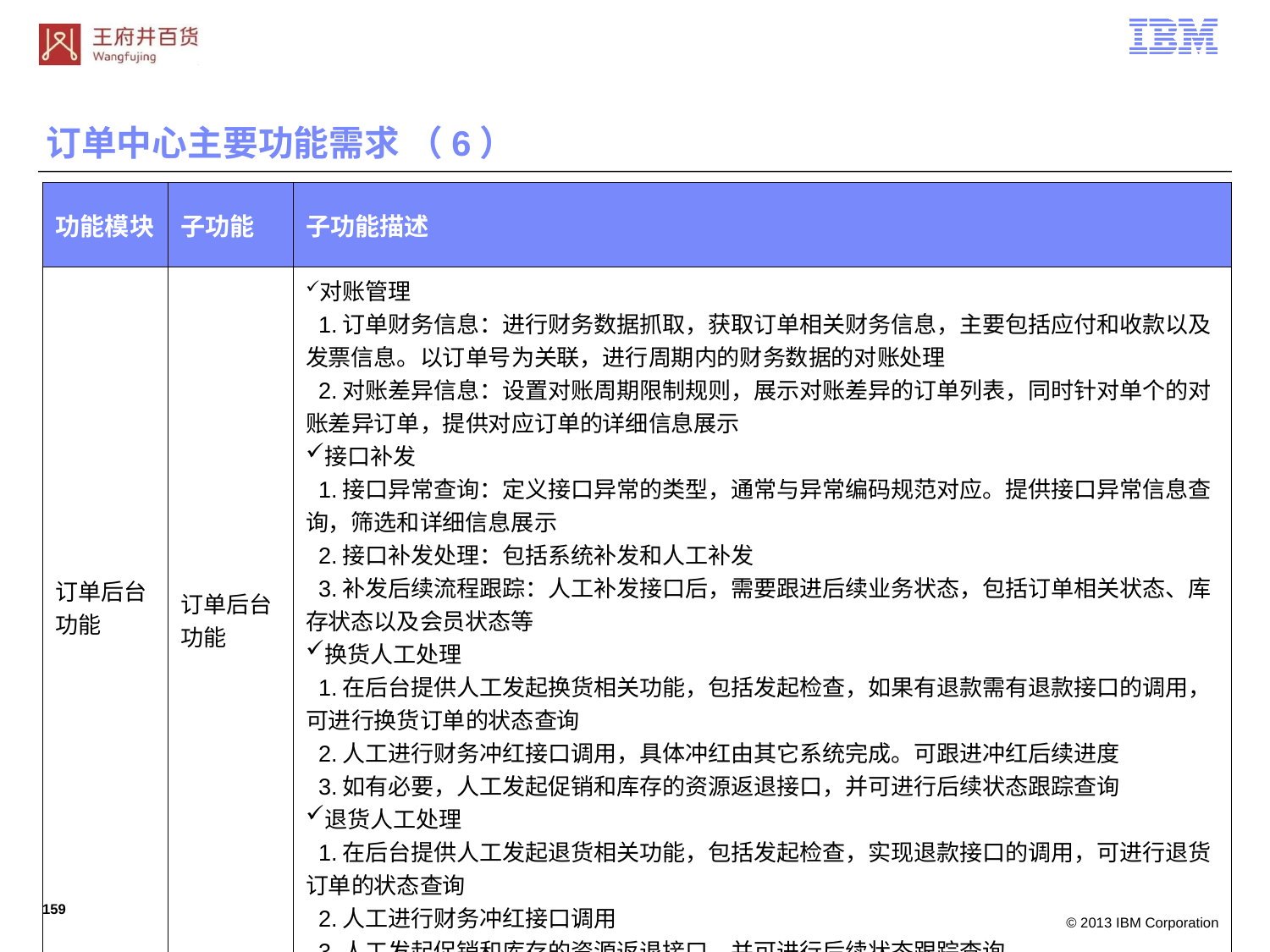

订单中心主要功能需求 （6）
| 功能模块 | 子功能 | 子功能描述 |
| --- | --- | --- |
| 订单后台功能 | 订单后台功能 | 对账管理 1.订单财务信息：进行财务数据抓取，获取订单相关财务信息，主要包括应付和收款以及发票信息。以订单号为关联，进行周期内的财务数据的对账处理 2.对账差异信息：设置对账周期限制规则，展示对账差异的订单列表，同时针对单个的对账差异订单，提供对应订单的详细信息展示 接口补发 1.接口异常查询：定义接口异常的类型，通常与异常编码规范对应。提供接口异常信息查询，筛选和详细信息展示 2.接口补发处理：包括系统补发和人工补发 3.补发后续流程跟踪：人工补发接口后，需要跟进后续业务状态，包括订单相关状态、库存状态以及会员状态等 换货人工处理 1.在后台提供人工发起换货相关功能，包括发起检查，如果有退款需有退款接口的调用，可进行换货订单的状态查询 2.人工进行财务冲红接口调用，具体冲红由其它系统完成。可跟进冲红后续进度 3.如有必要，人工发起促销和库存的资源返退接口，并可进行后续状态跟踪查询 退货人工处理 1.在后台提供人工发起退货相关功能，包括发起检查，实现退款接口的调用，可进行退货订单的状态查询 2.人工进行财务冲红接口调用 3.人工发起促销和库存的资源返退接口，并可进行后续状态跟踪查询 |
159